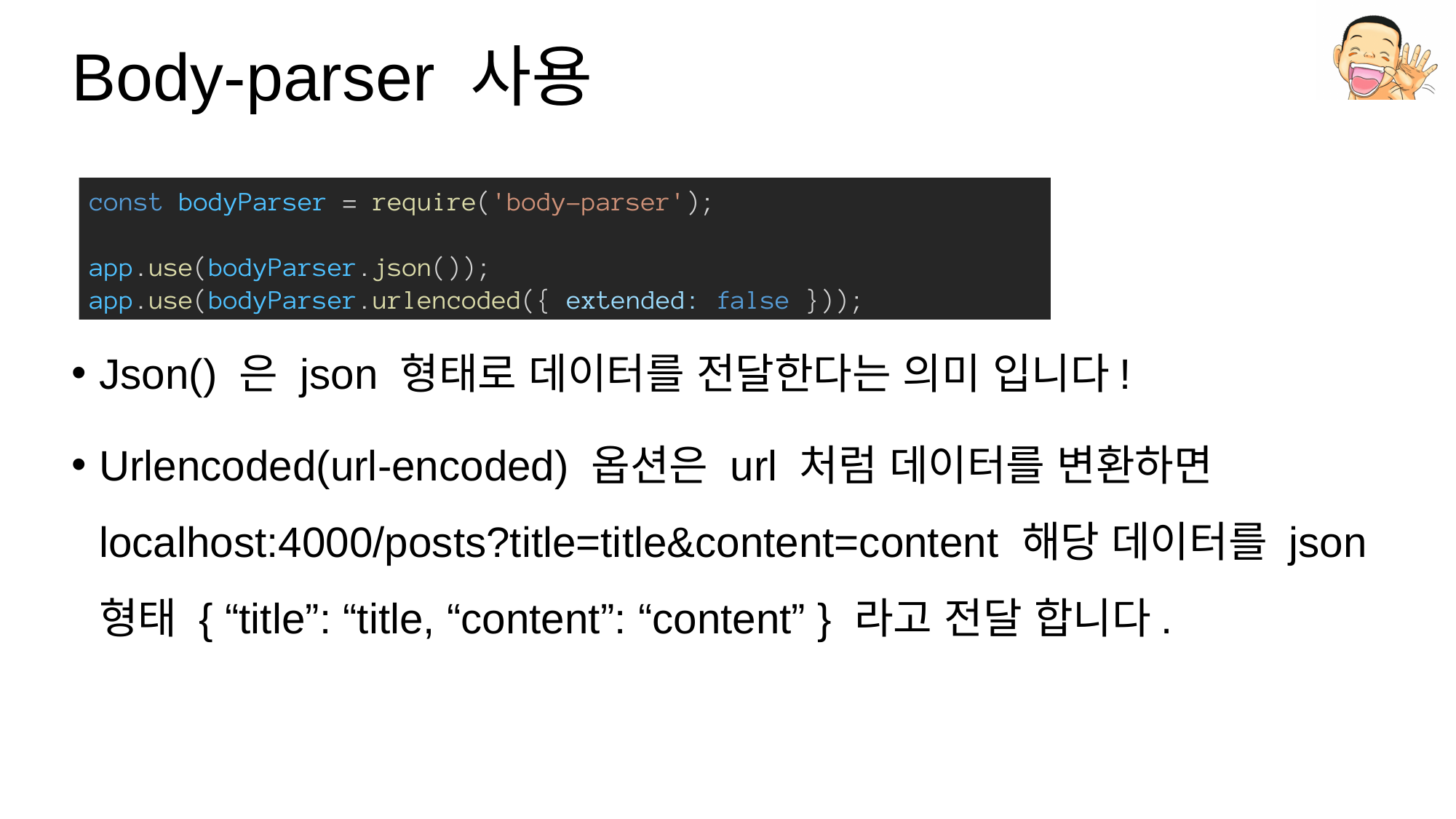

# Body-parser 사용

Json() 은 json 형태로 데이터를 전달한다는 의미 입니다!
Urlencoded(url-encoded) 옵션은 url 처럼 데이터를 변환하면localhost:4000/posts?title=title&content=content 해당 데이터를 json 형태 { “title”: “title, “content”: “content” } 라고 전달 합니다.
const bodyParser = require('body-parser');
app.use(bodyParser.json());
app.use(bodyParser.urlencoded({ extended: false }));